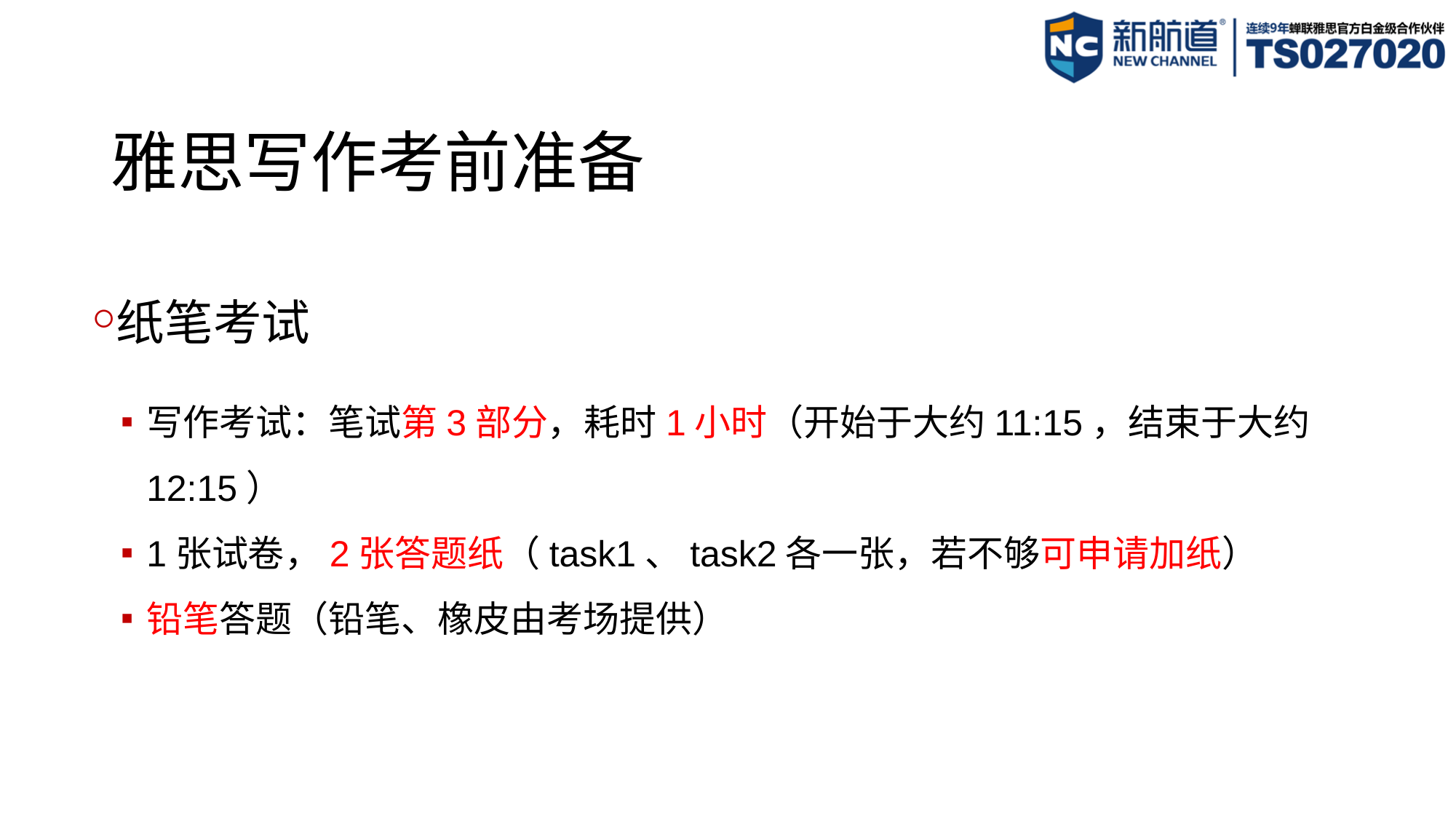

# 雅思写作考前准备
纸笔考试
写作考试：笔试第3部分，耗时1小时（开始于大约11:15，结束于大约12:15）
1张试卷，2张答题纸（task1、task2各一张，若不够可申请加纸）
铅笔答题（铅笔、橡皮由考场提供）